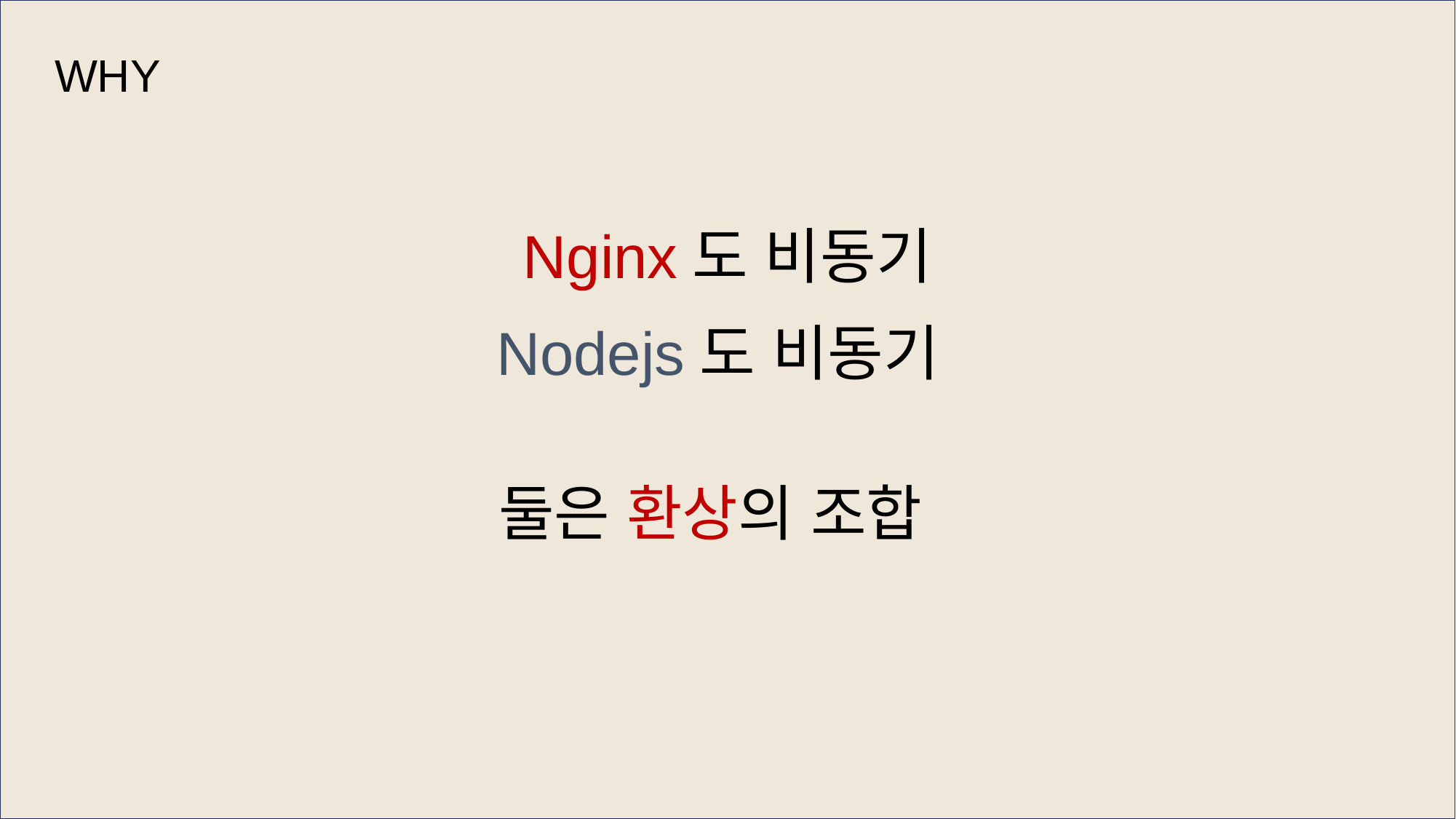

WHY
Nginx도 비동기
Nodejs도 비동기
둘은 환상의 조합